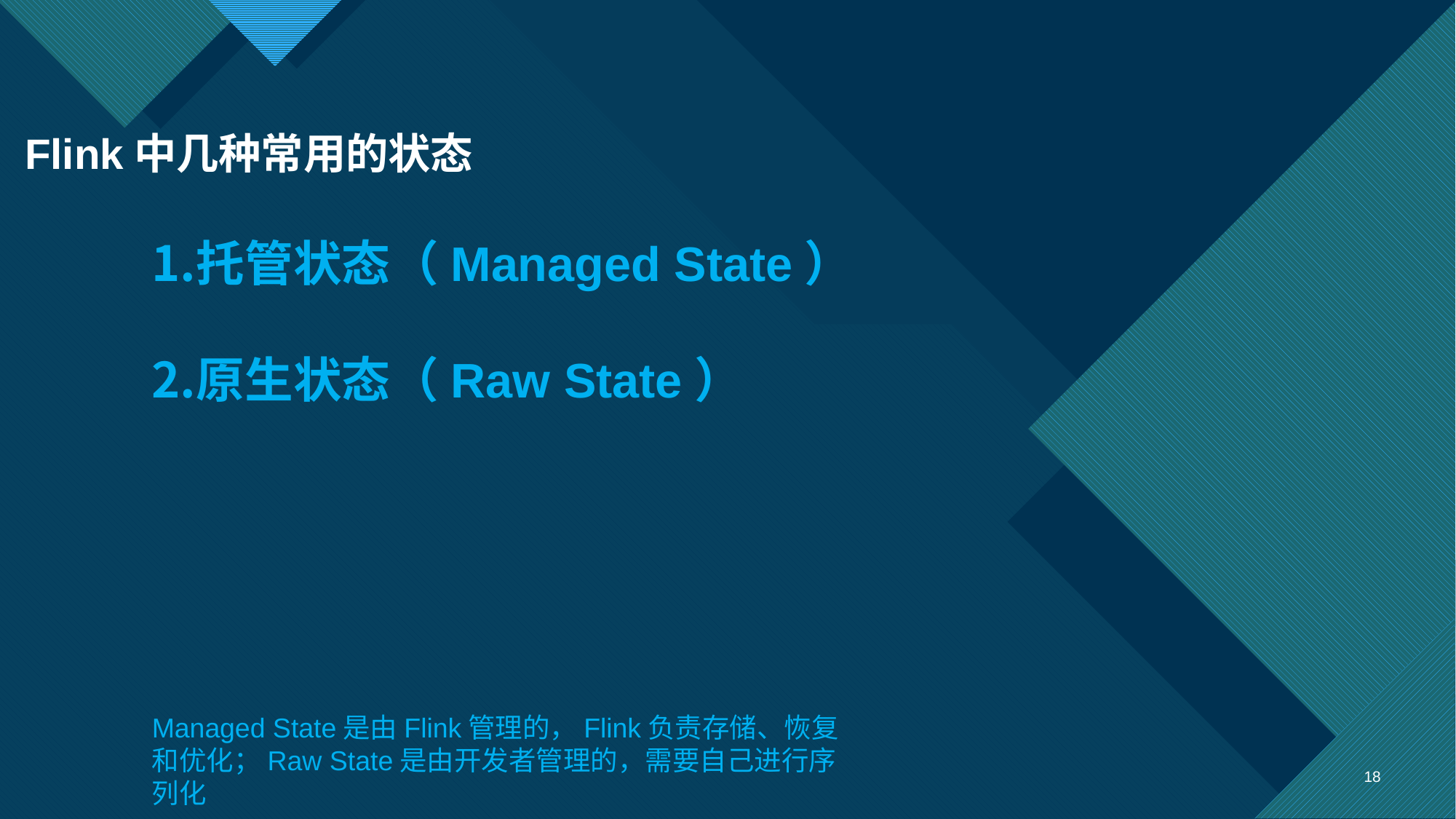

# Flink中几种常用的状态
托管状态（Managed State）
原生状态（Raw State）
Managed State是由Flink管理的，Flink负责存储、恢复和优化；Raw State是由开发者管理的，需要自己进行序列化
18